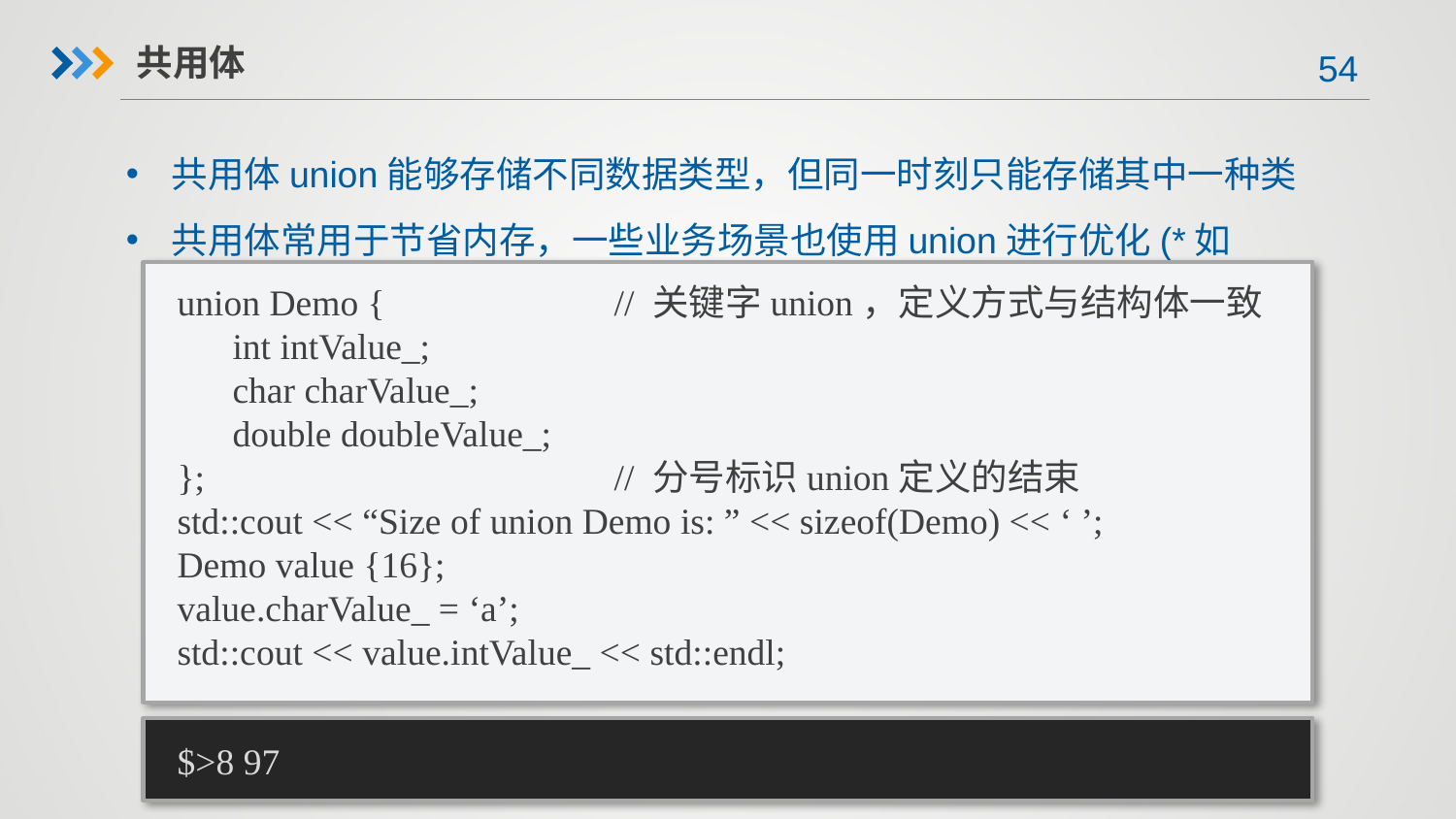

共用体
共用体union能够存储不同数据类型，但同一时刻只能存储其中一种类
共用体常用于节省内存，一些业务场景也使用union进行优化(*如fbstring)

union Demo {		// 关键字union，定义方式与结构体一致
      int intValue_;
      char charValue_;
      double doubleValue_;
};			// 分号标识union定义的结束
std::cout << “Size of union Demo is: ” << sizeof(Demo) << ‘ ’;
Demo value {16};
value.charValue_ = ‘a’;
std::cout << value.intValue_ << std::endl;

$>8 97